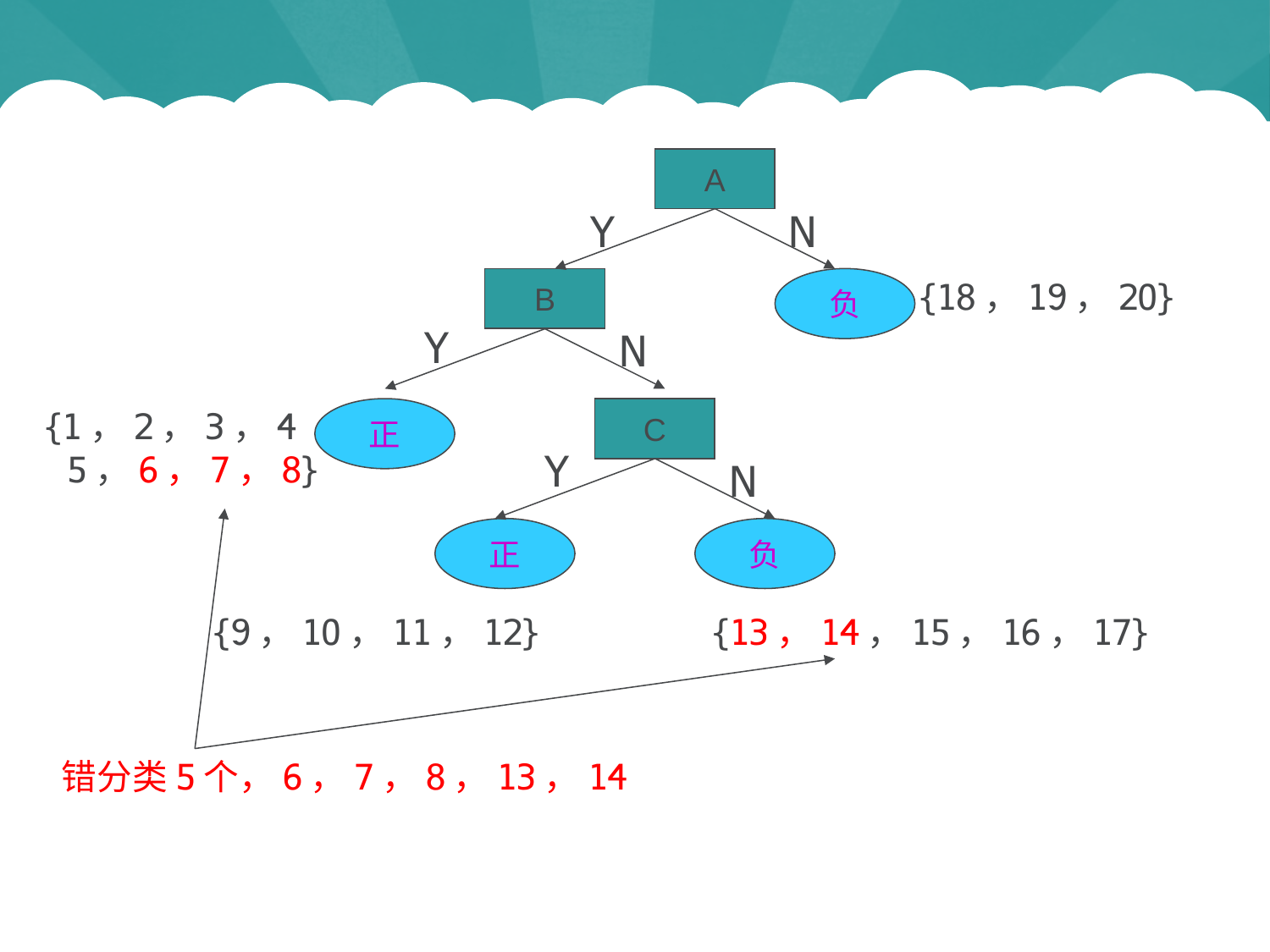

A
Y
N

B
负
{18，19，20}
Y
N

{1，2，3，4
  5，6，7，8}
正
C
Y
N

正
负
{9，10，11，12}
{13，14，15，16，17}

错分类5个，6，7，8，13，14